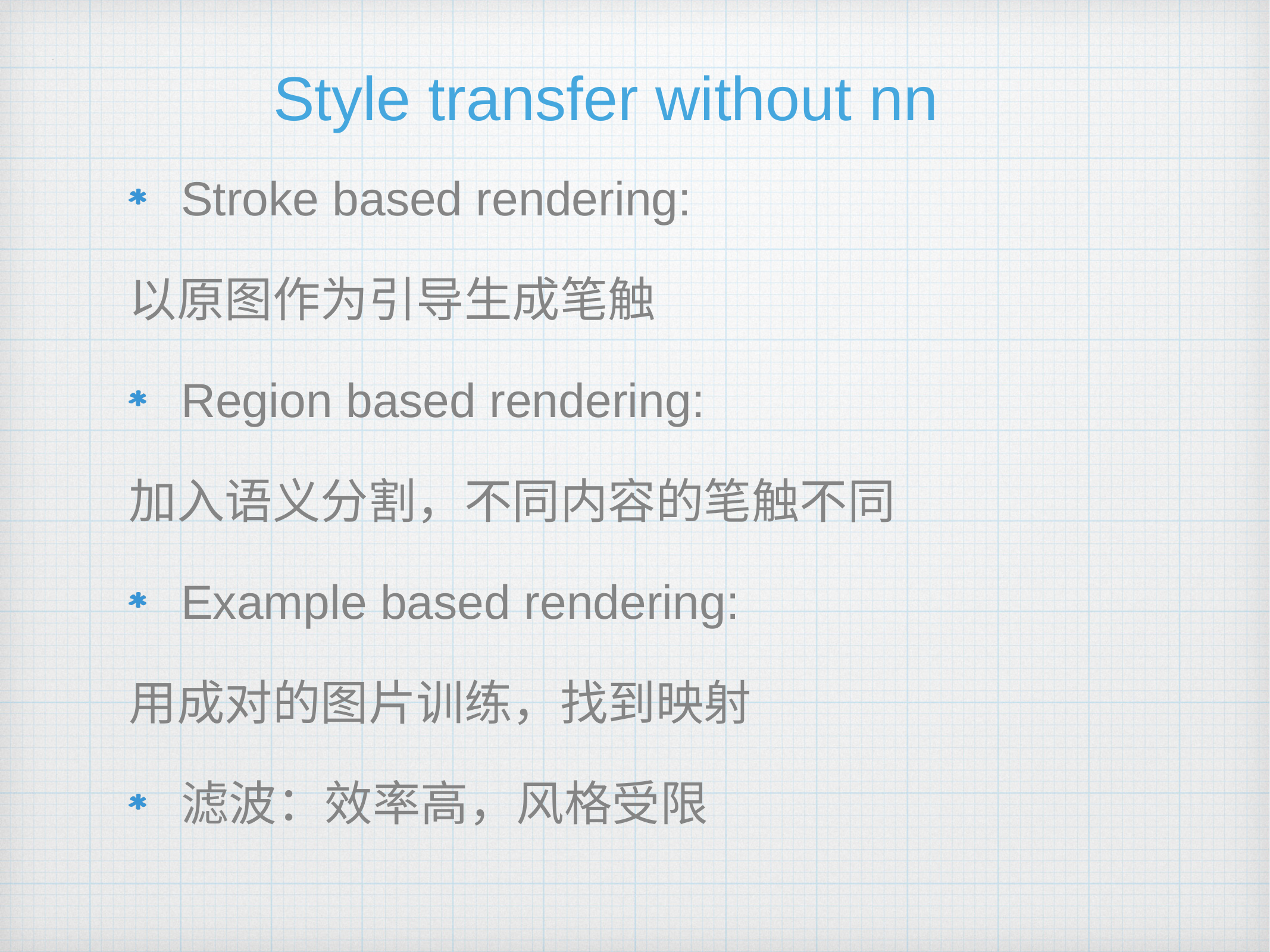

# Style transfer without nn
Stroke based rendering:
以原图作为引导生成笔触
Region based rendering:
加入语义分割，不同内容的笔触不同
Example based rendering:
用成对的图片训练，找到映射
滤波：效率高，风格受限